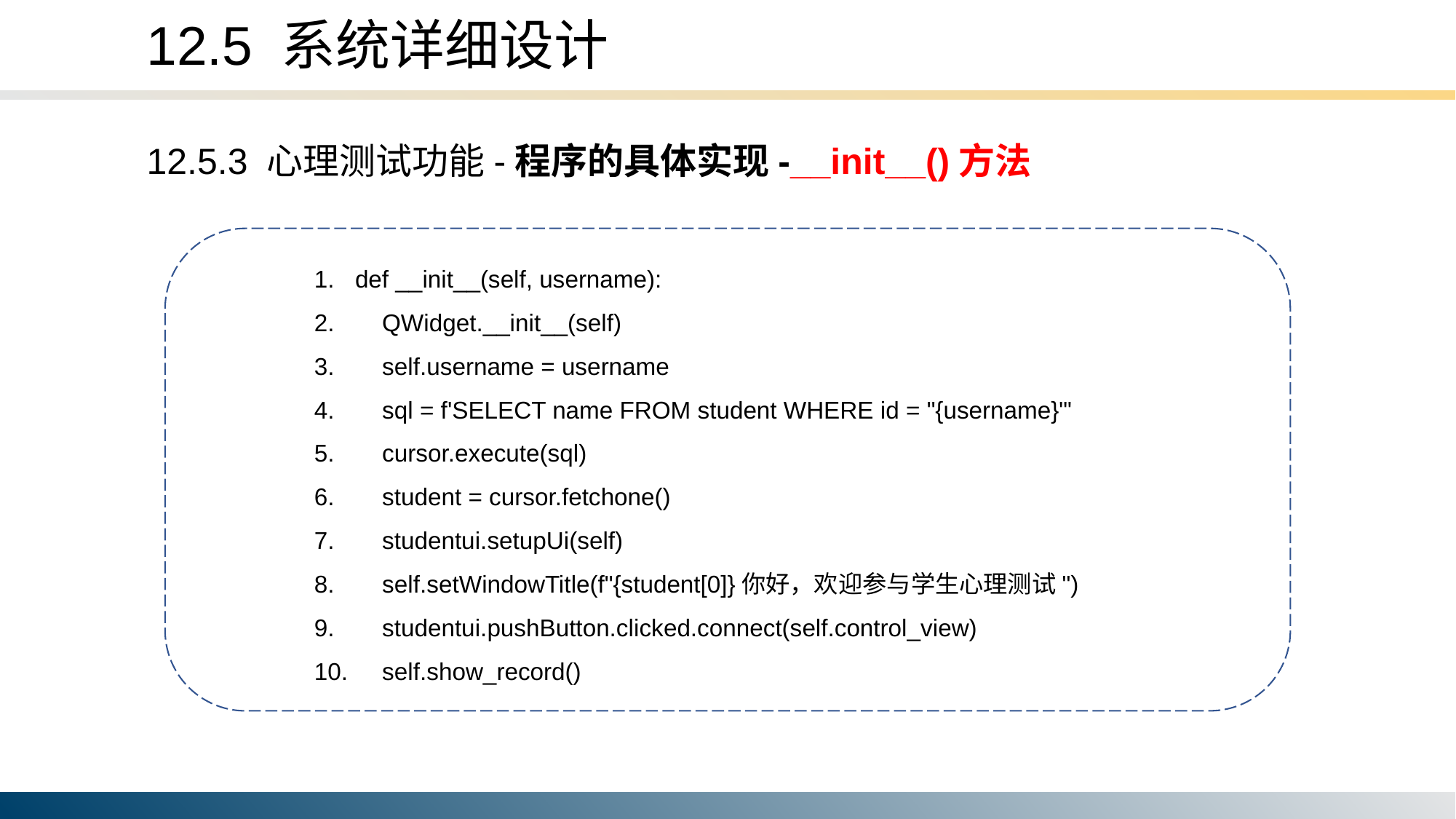

12.5 系统详细设计
12.5.3 心理测试功能-程序的具体实现-__init__()方法

def __init__(self, username):
    QWidget.__init__(self)
    self.username = username
    sql = f'SELECT name FROM student WHERE id = "{username}"'
    cursor.execute(sql)
    student = cursor.fetchone()
    studentui.setupUi(self)
    self.setWindowTitle(f"{student[0]}你好，欢迎参与学生心理测试")
    studentui.pushButton.clicked.connect(self.control_view)
    self.show_record()